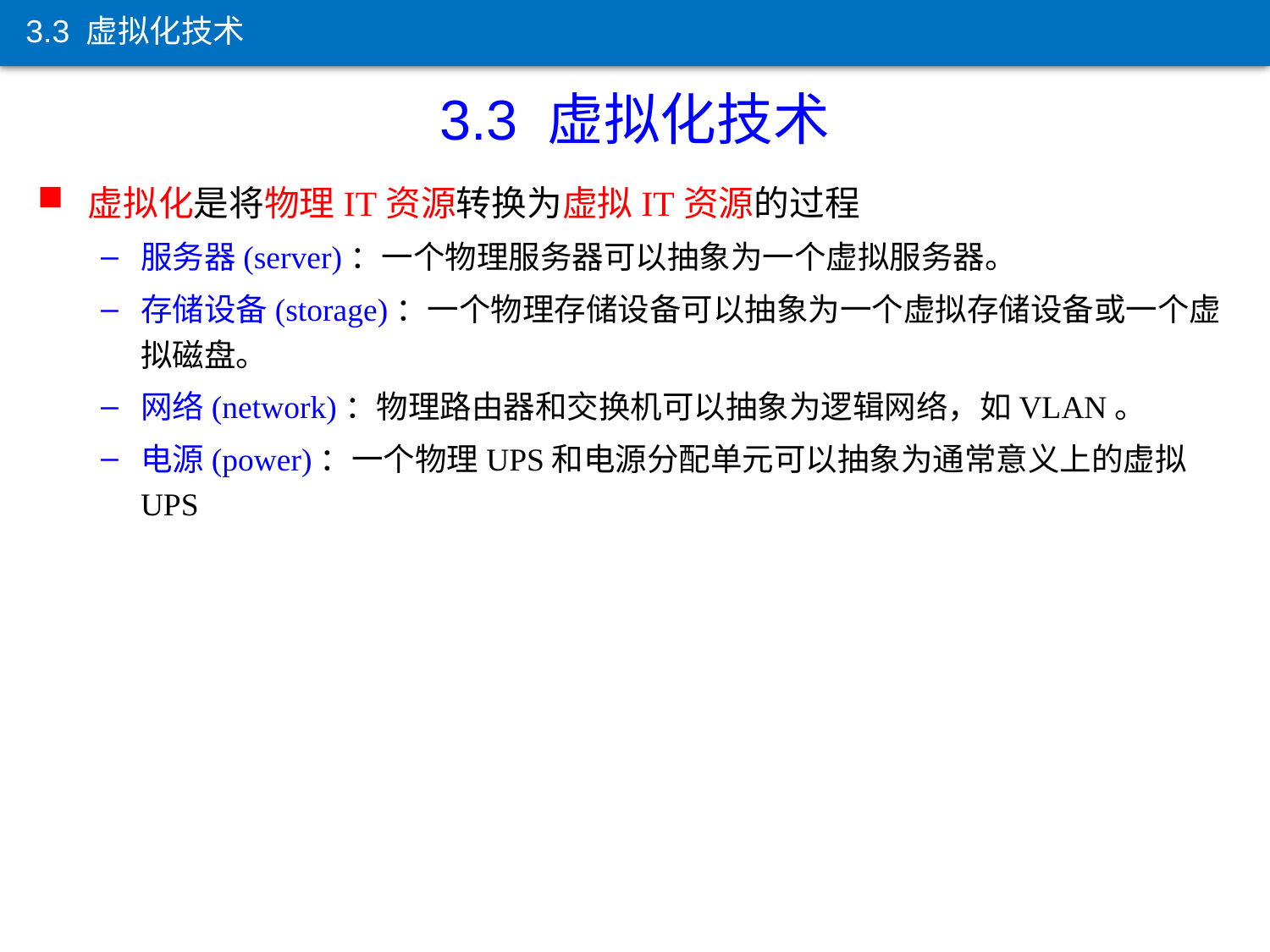

3.3 虚拟化技术
3.3 虚拟化技术
虚拟化是将物理IT资源转换为虚拟IT资源的过程
服务器(server)：一个物理服务器可以抽象为一个虚拟服务器。
存储设备(storage)：一个物理存储设备可以抽象为一个虚拟存储设备或一个虚拟磁盘。
网络(network)：物理路由器和交换机可以抽象为逻辑网络，如VLAN。
电源(power)：一个物理UPS和电源分配单元可以抽象为通常意义上的虚拟UPS
35